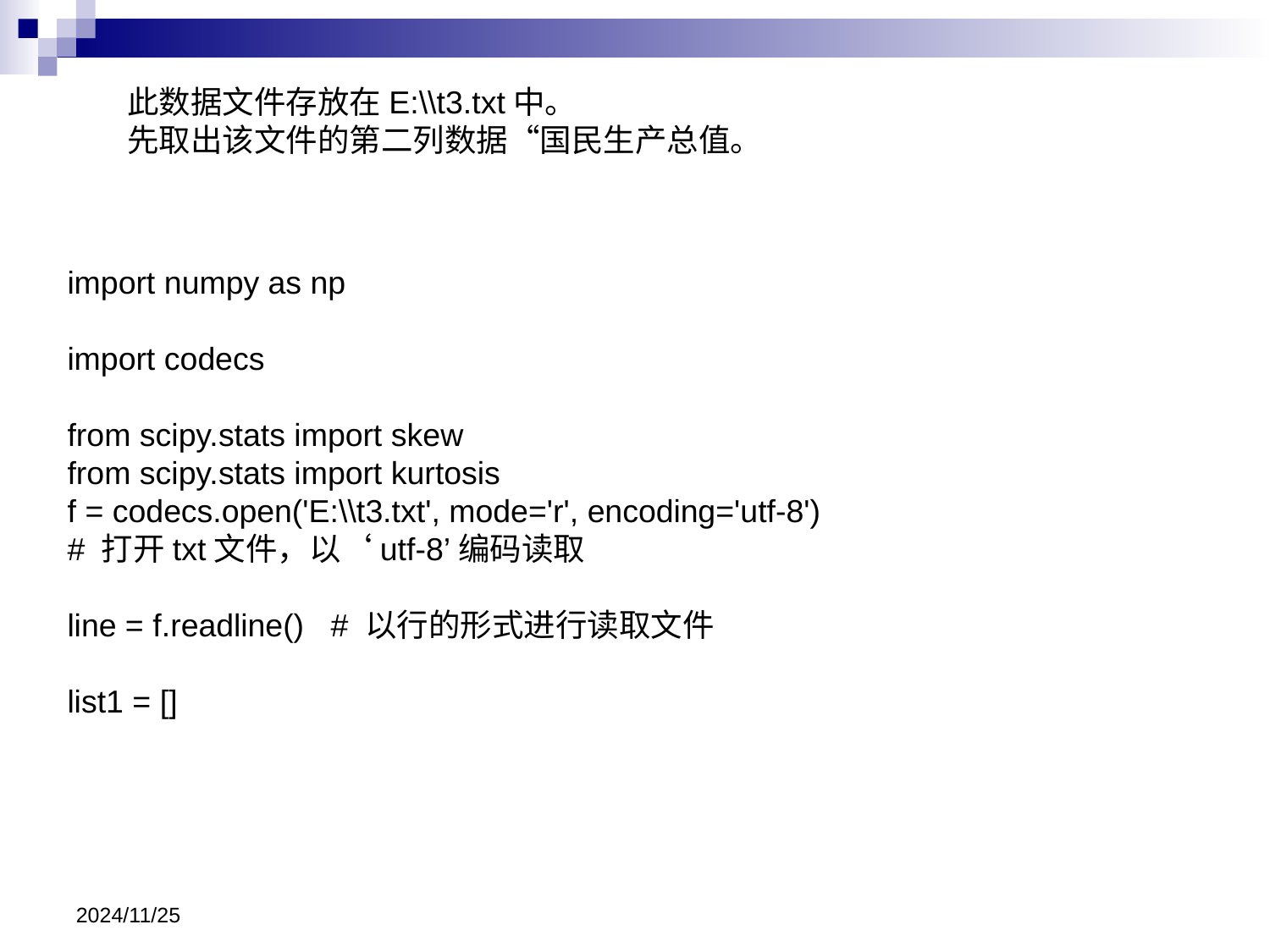

此数据文件存放在E:\\t3.txt中。
先取出该文件的第二列数据“国民生产总值。
import numpy as np

import codecs

from scipy.stats import skew
from scipy.stats import kurtosis
f = codecs.open('E:\\t3.txt', mode='r', encoding='utf-8')
# 打开txt文件，以‘utf-8’编码读取

line = f.readline()   # 以行的形式进行读取文件

list1 = []

2024/11/25